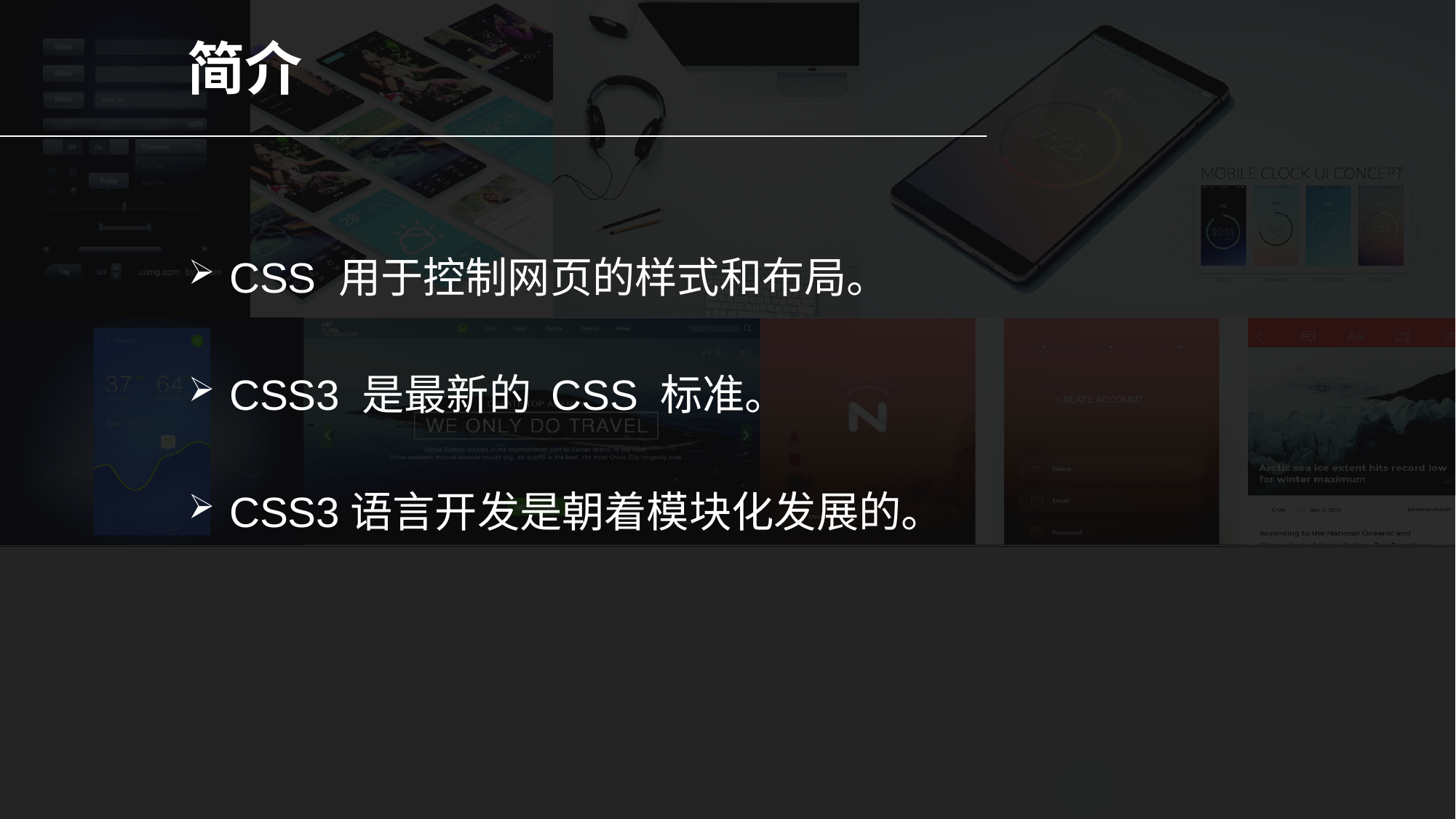

简介
CSS 用于控制网页的样式和布局。
CSS3 是最新的 CSS 标准。
CSS3语言开发是朝着模块化发展的。